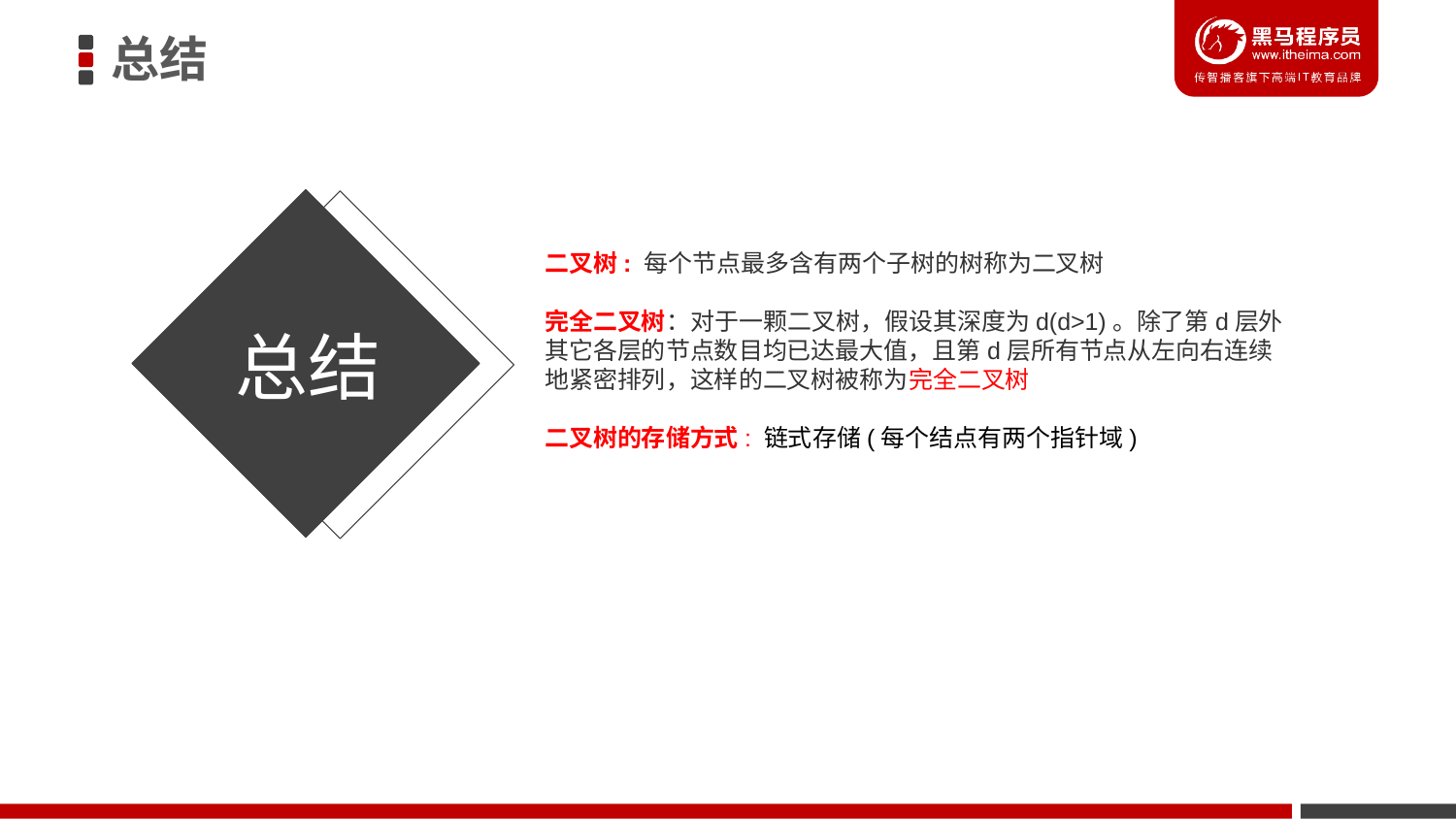

总结

二叉树: 每个节点最多含有两个子树的树称为二叉树

完全二叉树：对于一颗二叉树，假设其深度为d(d>1)。除了第d层外
其它各层的节点数目均已达最大值，且第d层所有节点从左向右连续
地紧密排列，这样的二叉树被称为完全二叉树

二叉树的存储方式: 链式存储(每个结点有两个指针域)

总结